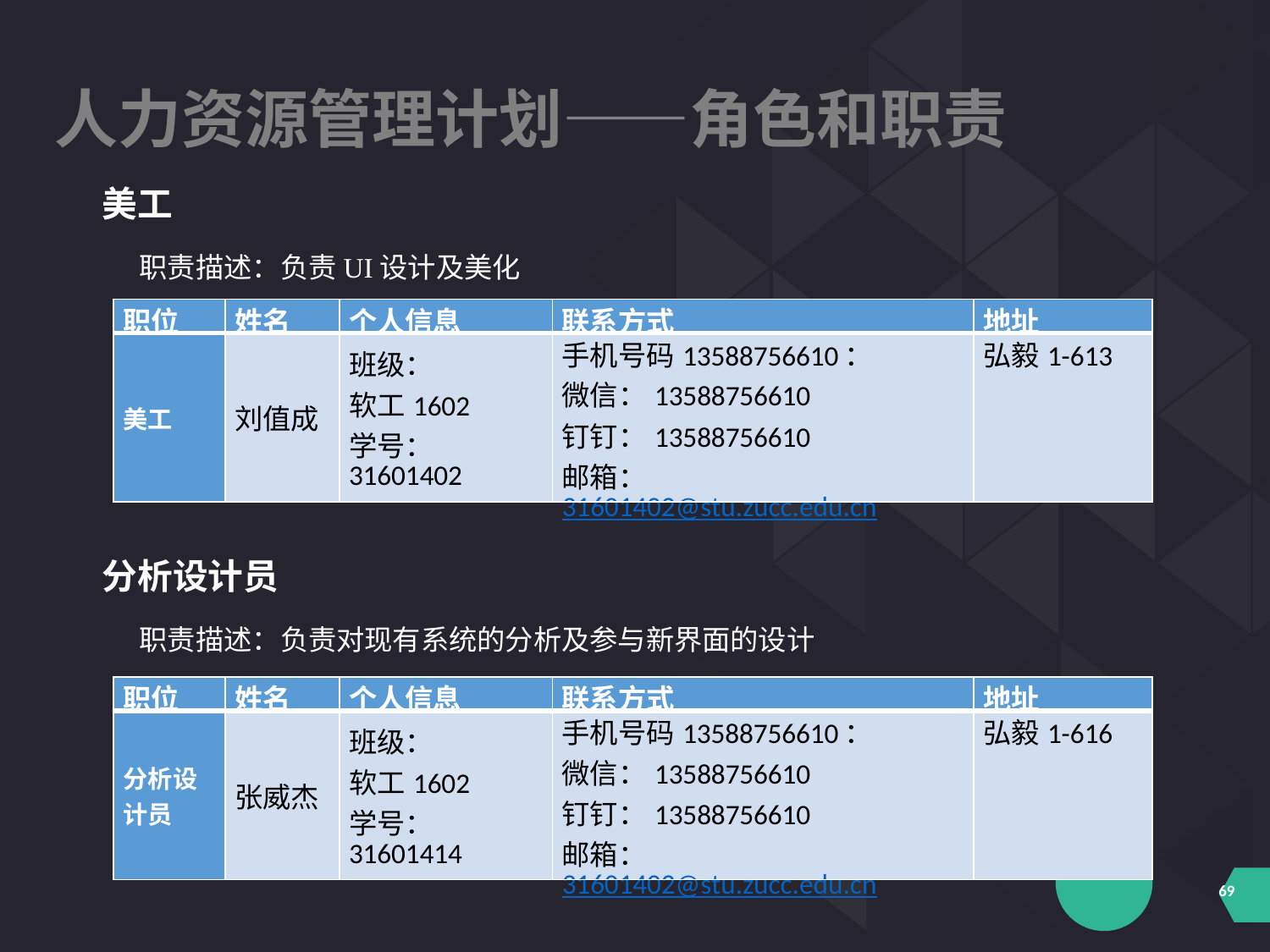

人力资源管理计划——角色和职责
美工
职责描述：负责UI设计及美化
| 职位 | 姓名 | 个人信息 | 联系方式 | 地址 |
| --- | --- | --- | --- | --- |
| 美工 | 刘值成 | 班级： 软工1602 学号：31601402 | 手机号码13588756610： 微信：13588756610 钉钉：13588756610 邮箱：31601402@stu.zucc.edu.cn | 弘毅1-613 |
分析设计员
职责描述：负责对现有系统的分析及参与新界面的设计
| 职位 | 姓名 | 个人信息 | 联系方式 | 地址 |
| --- | --- | --- | --- | --- |
| 分析设计员 | 张威杰 | 班级： 软工1602 学号：31601414 | 手机号码13588756610： 微信：13588756610 钉钉：13588756610 邮箱：31601402@stu.zucc.edu.cn | 弘毅1-616 |